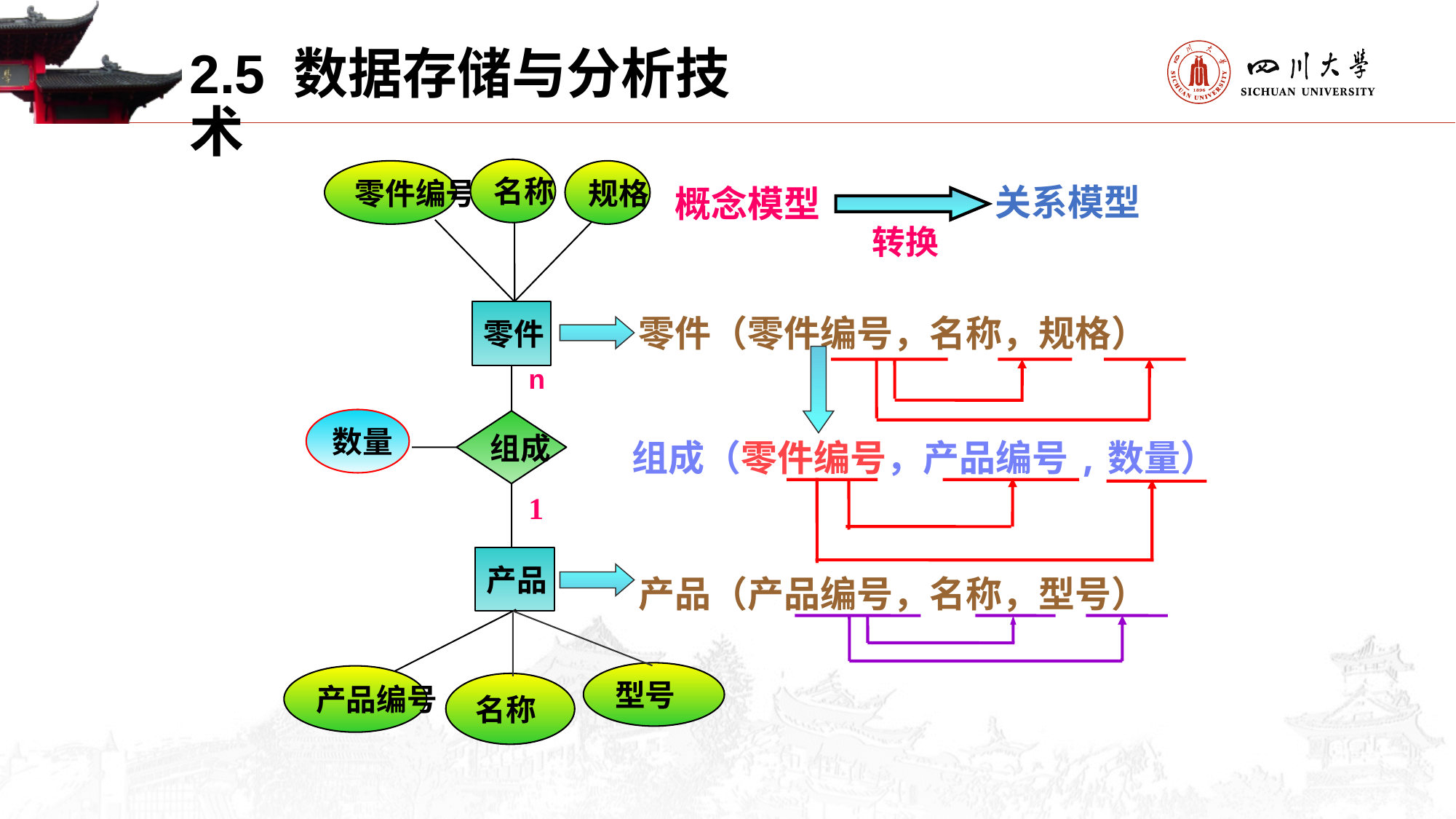

2.5 数据存储与分析技术

名称
零件编号
规格

零件
n

数量

组成

1

产品

型号
产品编号
名称
关系模型
概念模型

转换
零件（零件编号，名称，规格）

组成（零件编号，产品编号,数量）

  产品（产品编号，名称，型号）